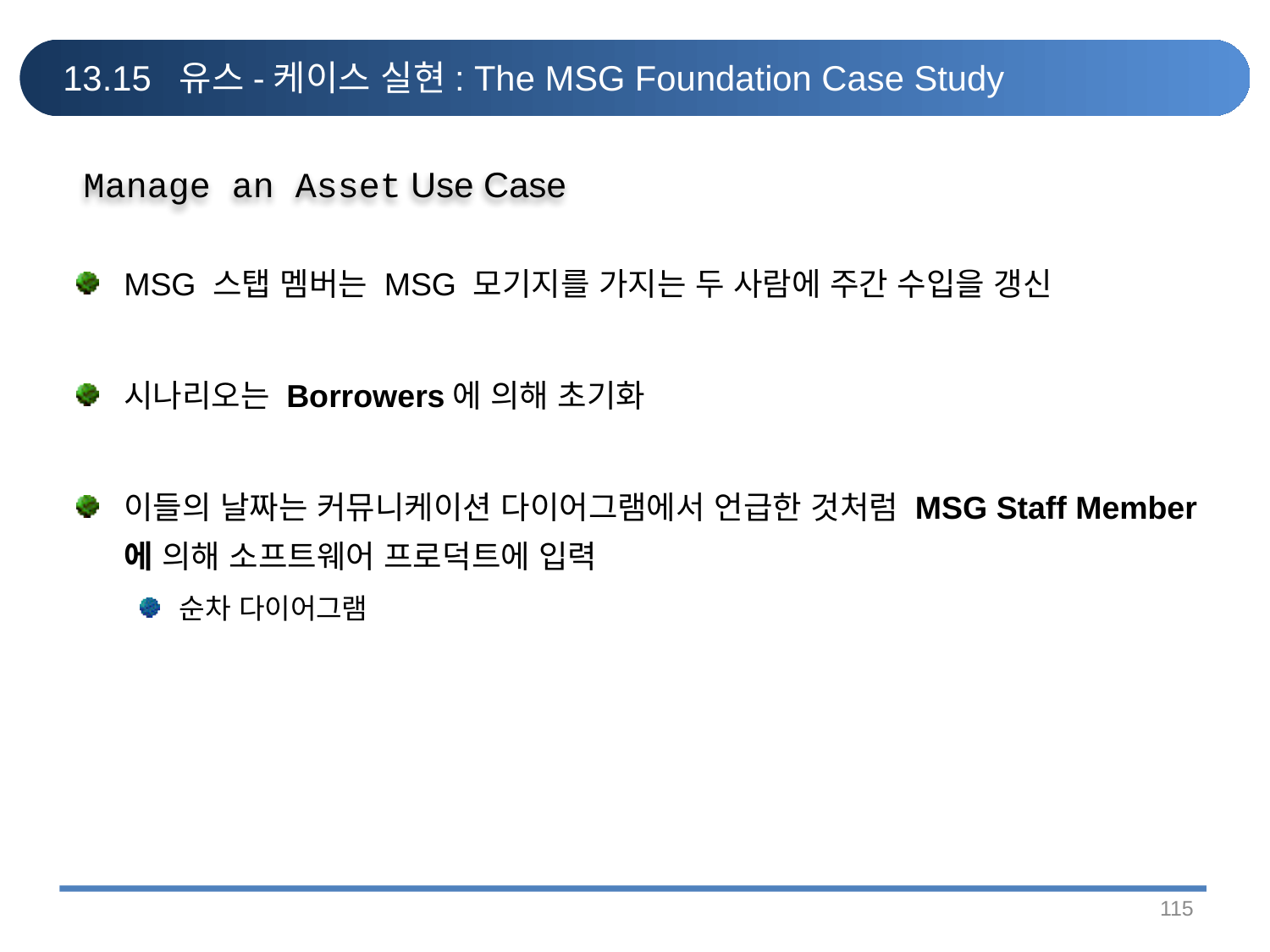

# 13.15  유스-케이스 실현: The MSG Foundation Case Study
Manage an Asset Use Case
MSG 스탭 멤버는 MSG 모기지를 가지는 두 사람에 주간 수입을 갱신

시나리오는 Borrowers에 의해 초기화

이들의 날짜는 커뮤니케이션 다이어그램에서 언급한 것처럼 MSG Staff Member에 의해 소프트웨어 프로덕트에 입력
순차 다이어그램

115